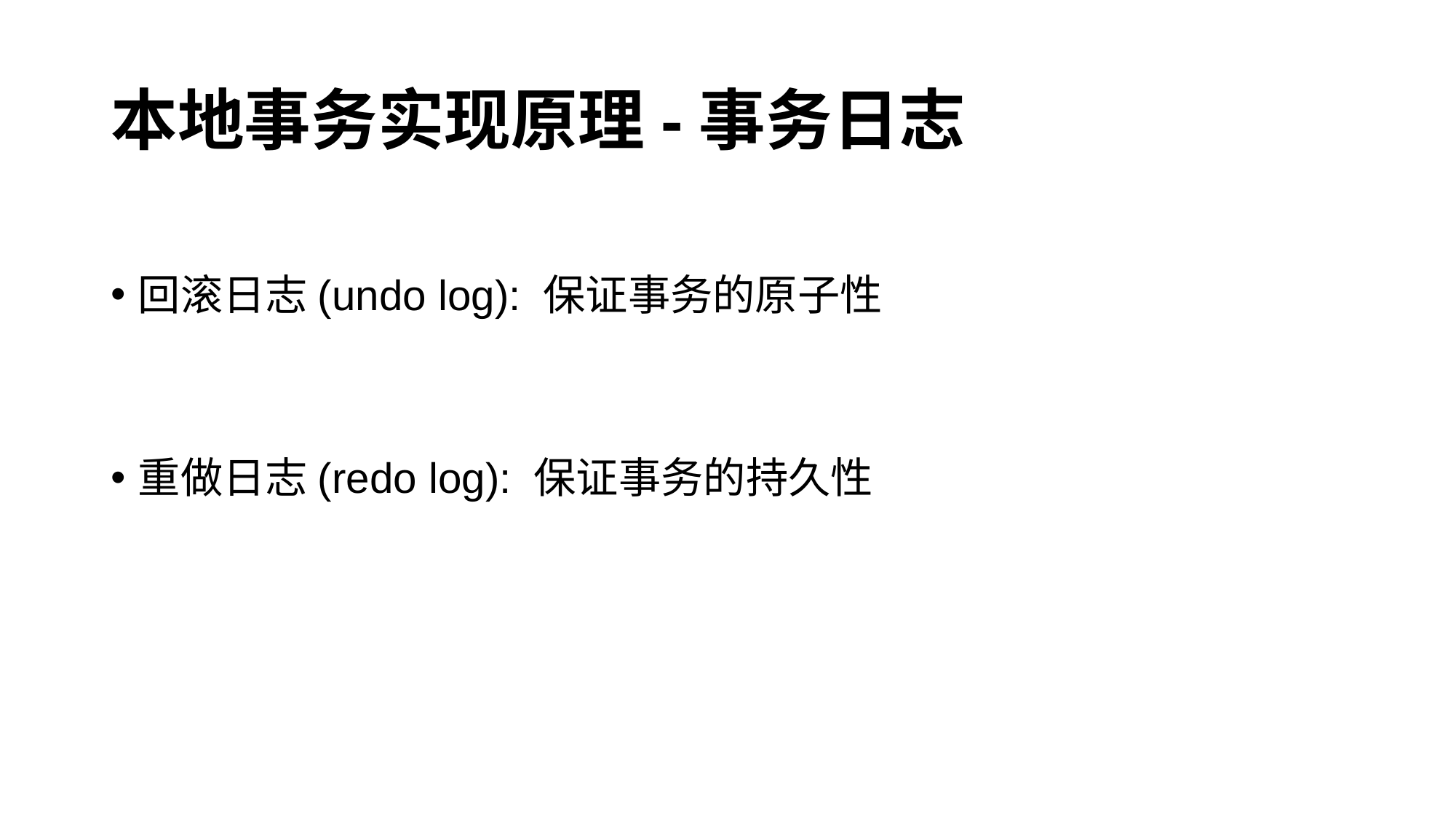

# 本地事务实现原理-事务日志

回滚日志(undo log): 保证事务的原子性

重做日志(redo log): 保证事务的持久性